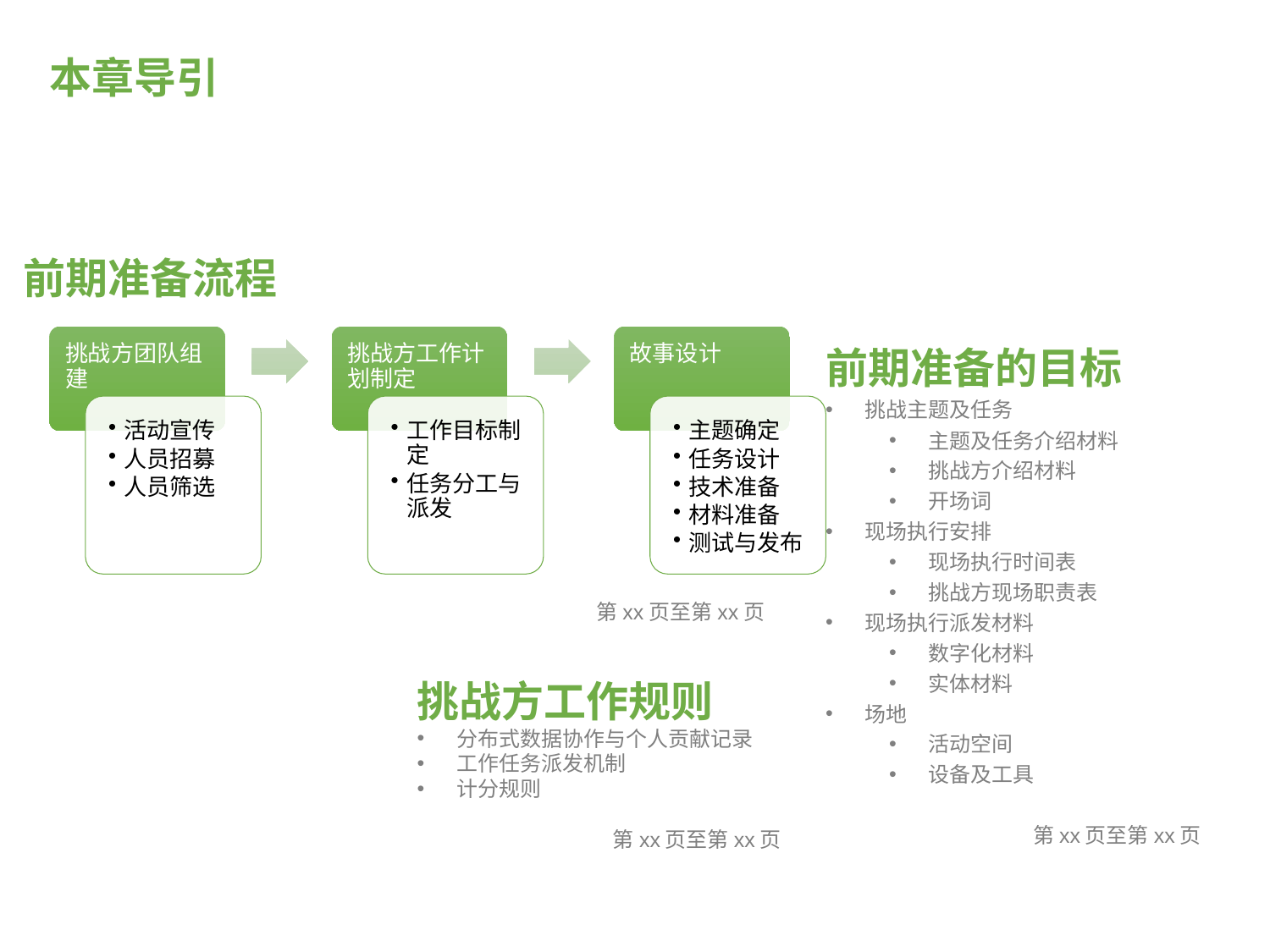

# 本章导引
挑战方团队组建
活动宣传
人员招募
人员筛选

挑战方工作计划制定
工作目标制定
任务分工与派发

故事设计
主题确定
任务设计
技术准备
材料准备
测试与发布
前期准备流程
前期准备的目标
挑战主题及任务
主题及任务介绍材料
挑战方介绍材料
开场词
现场执行安排
现场执行时间表
挑战方现场职责表
现场执行派发材料
数字化材料
实体材料
场地
活动空间
设备及工具

第xx页至第xx页
第xx页至第xx页
挑战方工作规则
分布式数据协作与个人贡献记录
工作任务派发机制
计分规则

第xx页至第xx页